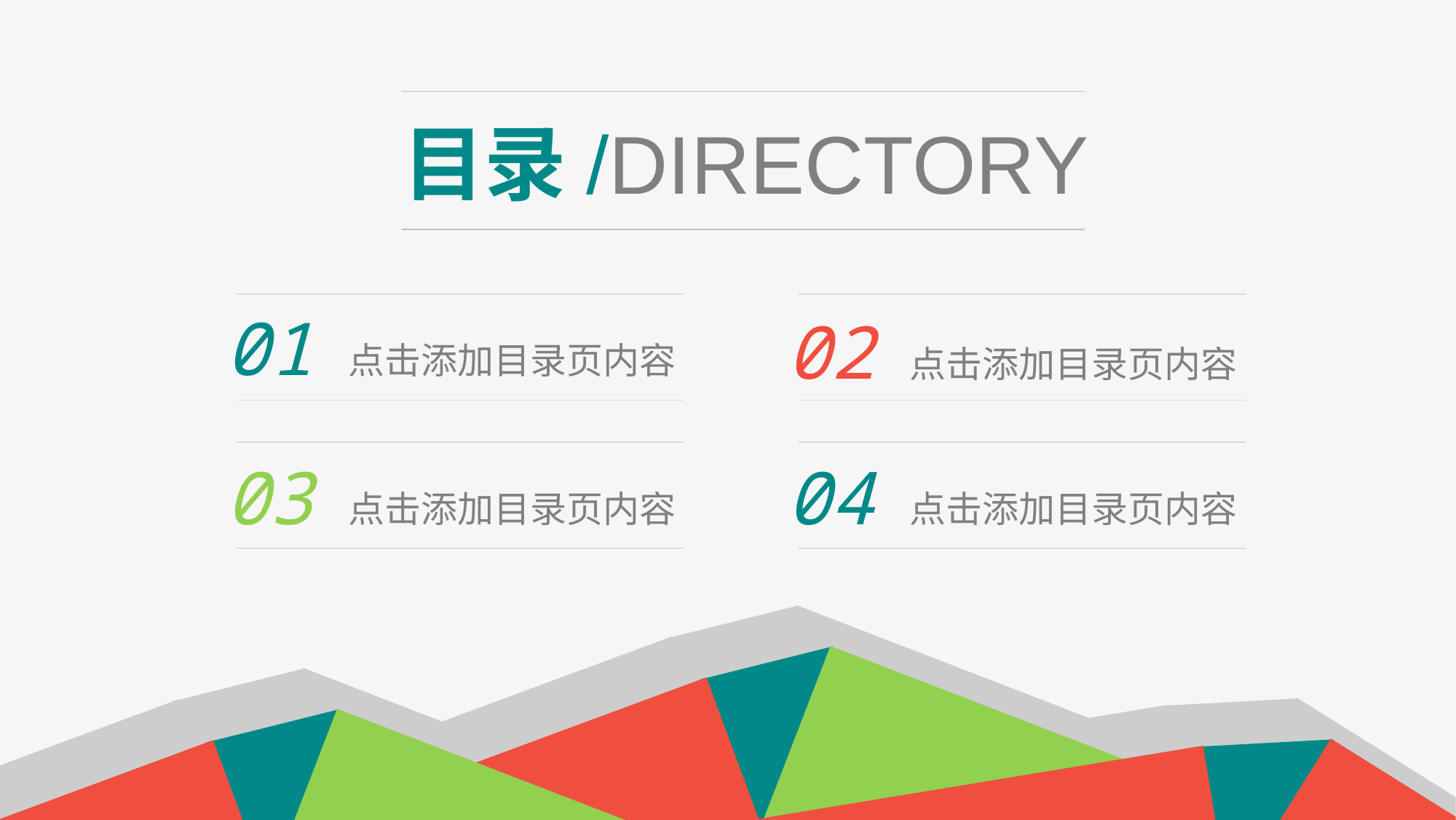

目录/DIRECTORY
01
点击添加目录页内容
02
点击添加目录页内容
03
点击添加目录页内容
04
点击添加目录页内容